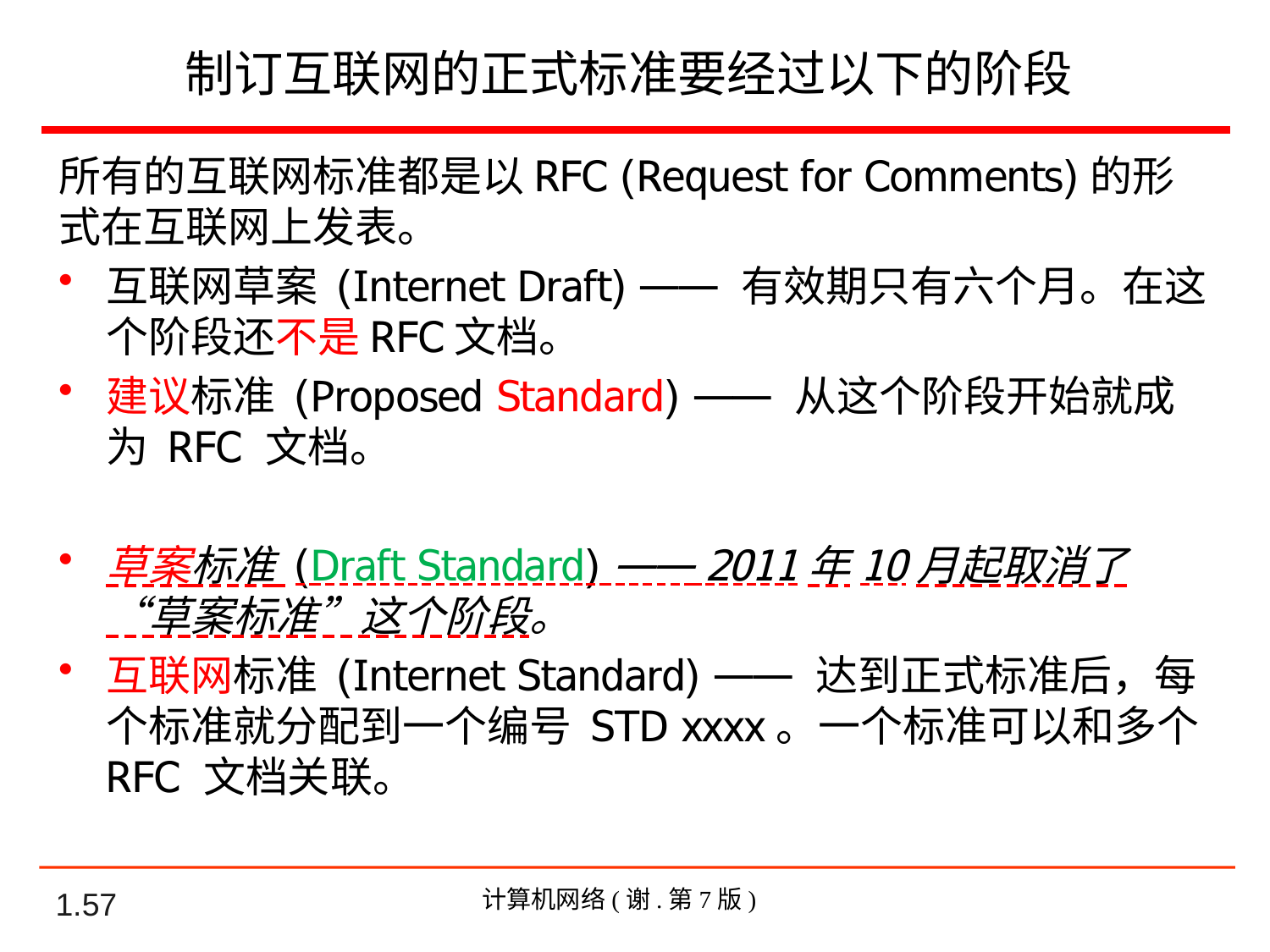

# 制订互联网的正式标准要经过以下的阶段
所有的互联网标准都是以RFC (Request for Comments)的形式在互联网上发表。
互联网草案 (Internet Draft) —— 有效期只有六个月。在这个阶段还不是RFC文档。
建议标准 (Proposed Standard) —— 从这个阶段开始就成为 RFC 文档。

草案标准 (Draft Standard) —— 2011年10月起取消了“草案标准”这个阶段。
互联网标准 (Internet Standard) —— 达到正式标准后，每个标准就分配到一个编号 STD xxxx。一个标准可以和多个 RFC 文档关联。